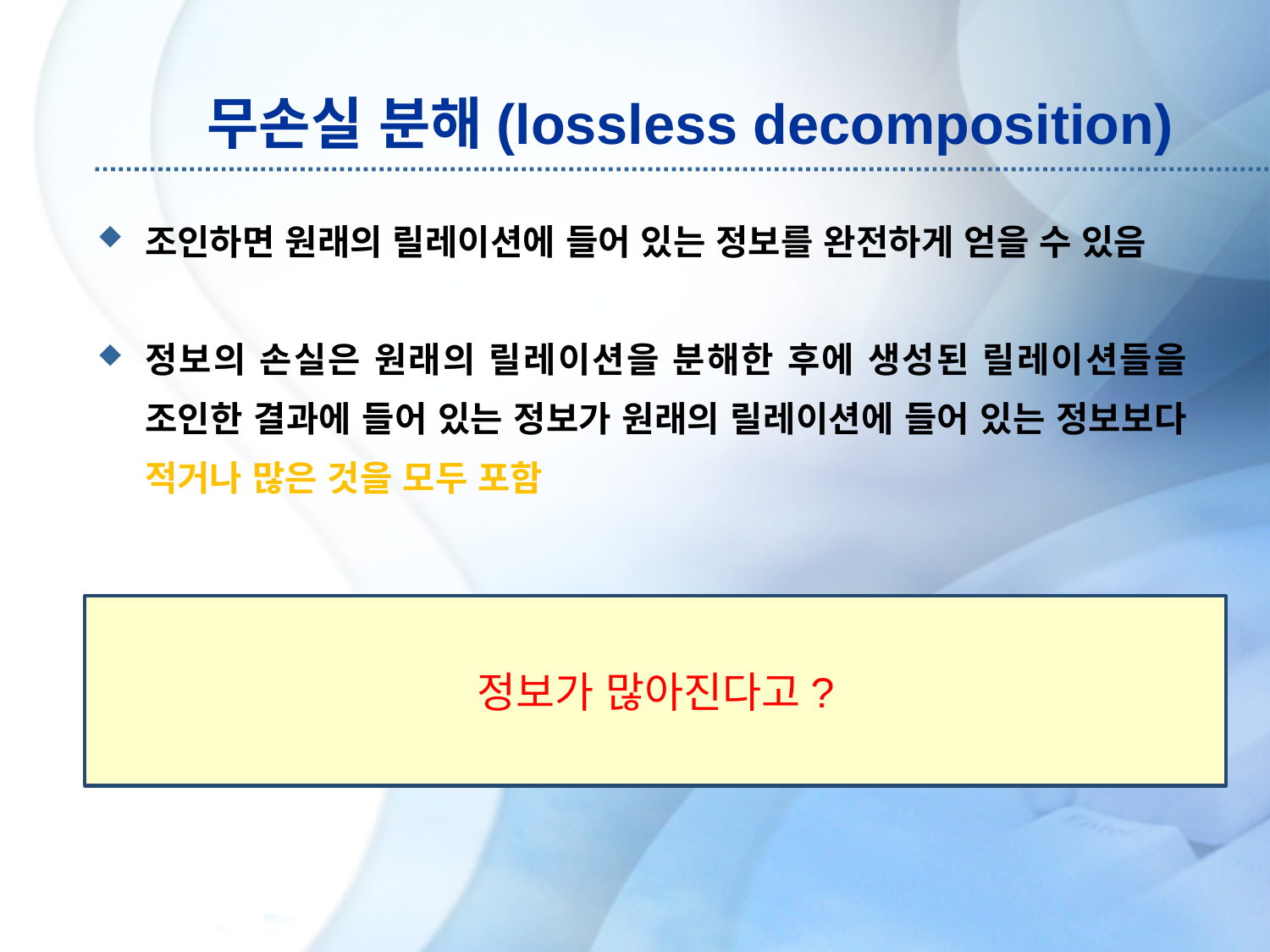

# 무손실 분해(lossless decomposition)
조인하면 원래의 릴레이션에 들어 있는 정보를 완전하게 얻을 수 있음

정보의 손실은 원래의 릴레이션을 분해한 후에 생성된 릴레이션들을 조인한 결과에 들어 있는 정보가 원래의 릴레이션에 들어 있는 정보보다 적거나 많은 것을 모두 포함
정보가 많아진다고?